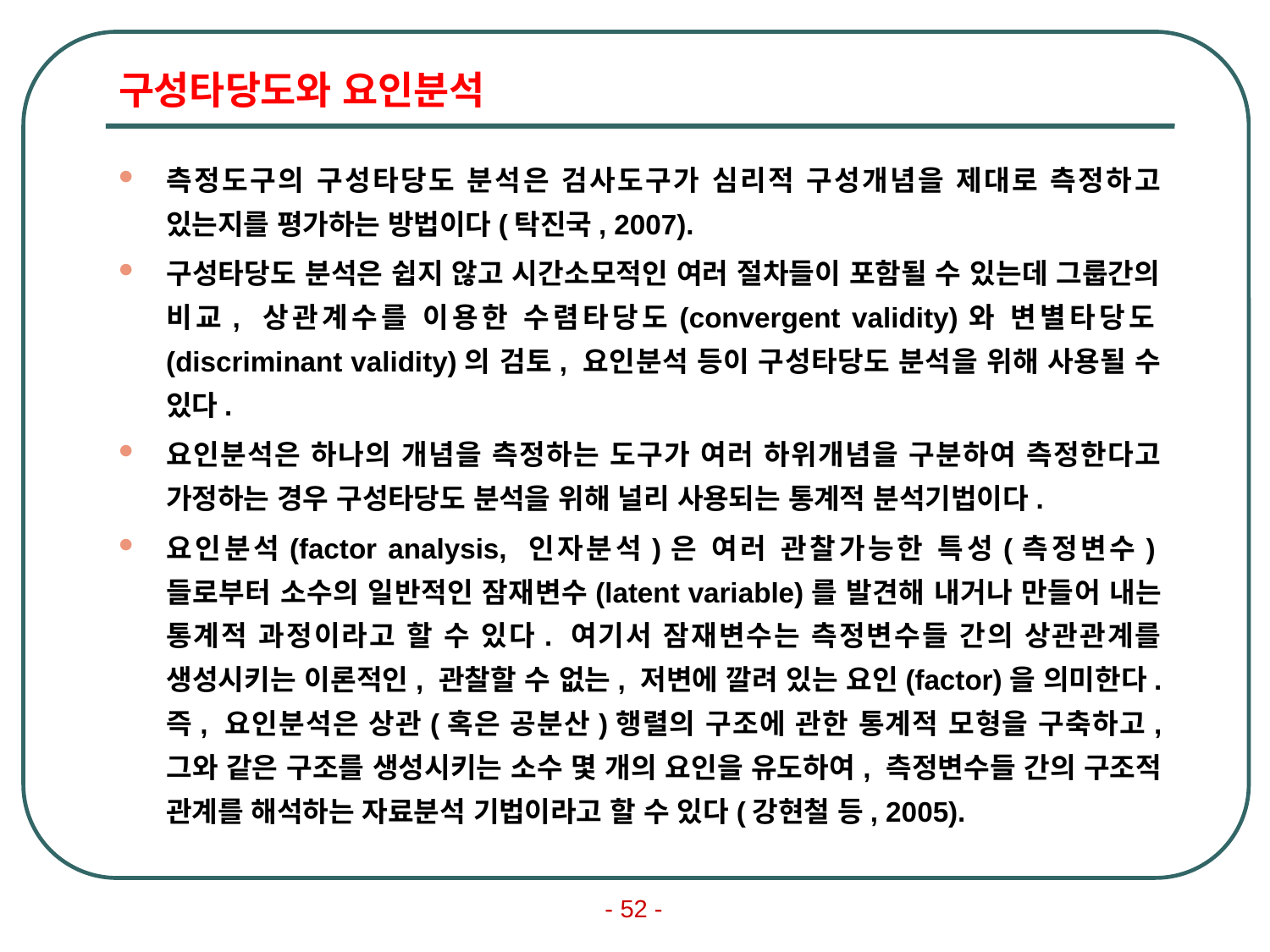

# 구성타당도와 요인분석
측정도구의 구성타당도 분석은 검사도구가 심리적 구성개념을 제대로 측정하고 있는지를 평가하는 방법이다(탁진국, 2007).
구성타당도 분석은 쉽지 않고 시간소모적인 여러 절차들이 포함될 수 있는데 그룹간의 비교, 상관계수를 이용한 수렴타당도(convergent validity)와 변별타당도(discriminant validity)의 검토, 요인분석 등이 구성타당도 분석을 위해 사용될 수 있다.
요인분석은 하나의 개념을 측정하는 도구가 여러 하위개념을 구분하여 측정한다고 가정하는 경우 구성타당도 분석을 위해 널리 사용되는 통계적 분석기법이다.
요인분석(factor analysis, 인자분석)은 여러 관찰가능한 특성(측정변수)들로부터 소수의 일반적인 잠재변수(latent variable)를 발견해 내거나 만들어 내는 통계적 과정이라고 할 수 있다. 여기서 잠재변수는 측정변수들 간의 상관관계를 생성시키는 이론적인, 관찰할 수 없는, 저변에 깔려 있는 요인(factor)을 의미한다. 즉, 요인분석은 상관(혹은 공분산)행렬의 구조에 관한 통계적 모형을 구축하고, 그와 같은 구조를 생성시키는 소수 몇 개의 요인을 유도하여, 측정변수들 간의 구조적 관계를 해석하는 자료분석 기법이라고 할 수 있다(강현철 등, 2005).

- 52 -